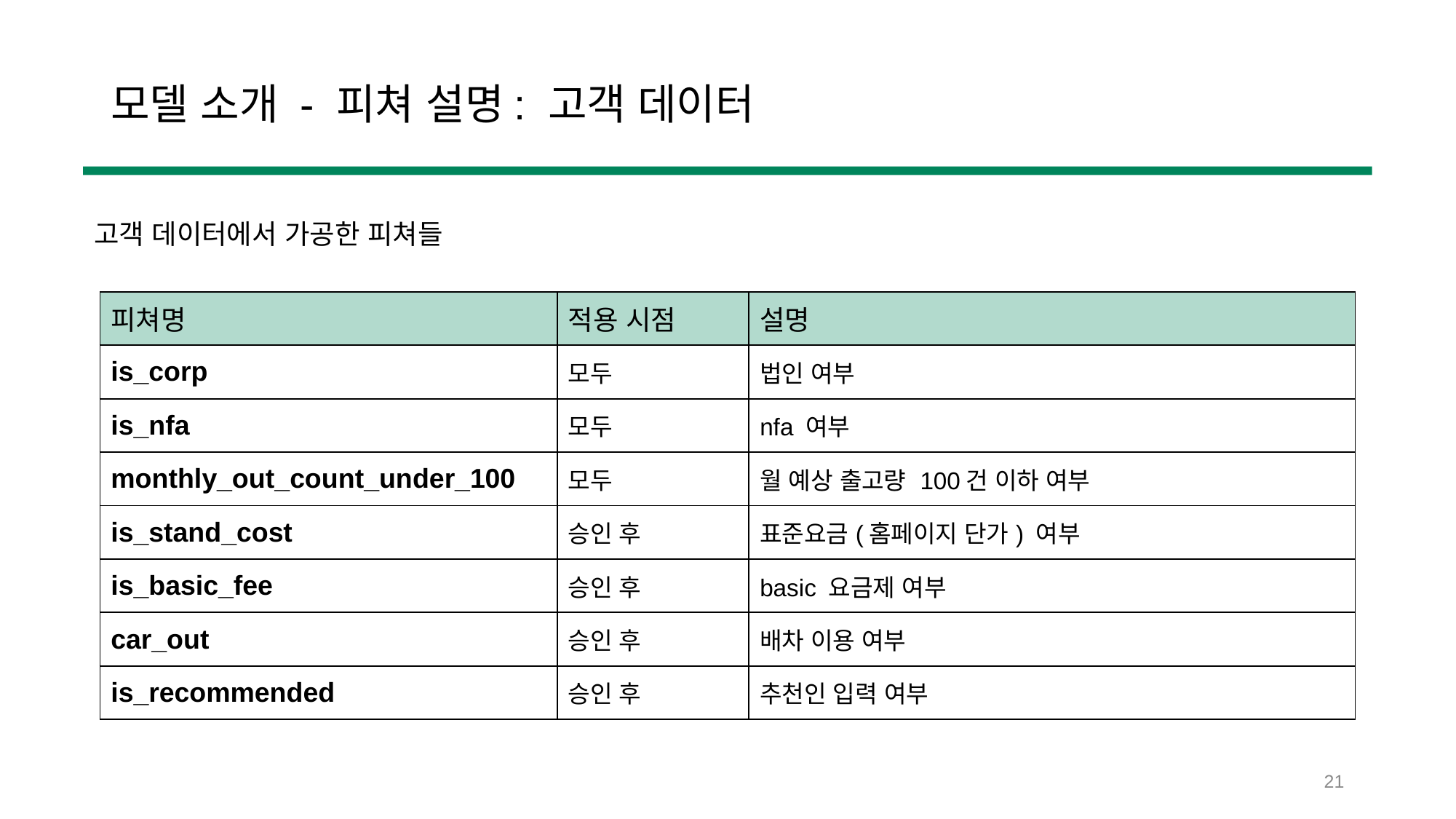

# 모델 소개 - 피쳐 설명: 고객 데이터

고객 데이터에서 가공한 피쳐들
| 피쳐명 | 적용 시점 | 설명 |
| --- | --- | --- |
| is\_corp | 모두 | 법인 여부 |
| is\_nfa | 모두 | nfa 여부 |
| monthly\_out\_count\_under\_100 | 모두 | 월 예상 출고량 100건 이하 여부 |
| is\_stand\_cost | 승인 후 | 표준요금(홈페이지 단가) 여부 |
| is\_basic\_fee | 승인 후 | basic 요금제 여부 |
| car\_out | 승인 후 | 배차 이용 여부 |
| is\_recommended | 승인 후 | 추천인 입력 여부 |
21